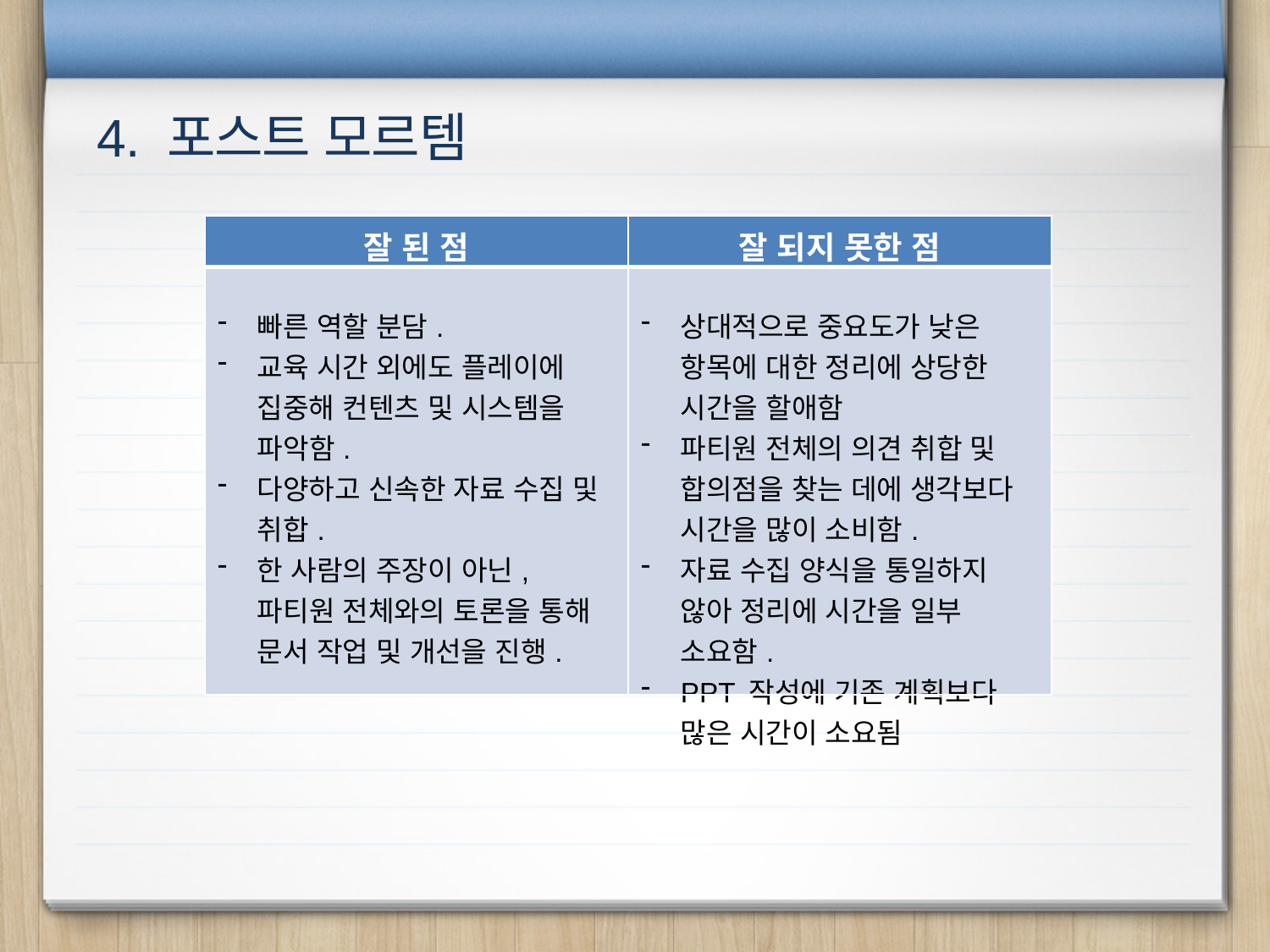

4. 포스트 모르템
| 잘 된 점 | 잘 되지 못한 점 |
| --- | --- |
| 빠른 역할 분담. 교육 시간 외에도 플레이에 집중해 컨텐츠 및 시스템을 파악함. 다양하고 신속한 자료 수집 및 취합. 한 사람의 주장이 아닌, 파티원 전체와의 토론을 통해 문서 작업 및 개선을 진행. | 상대적으로 중요도가 낮은 항목에 대한 정리에 상당한 시간을 할애함 파티원 전체의 의견 취합 및 합의점을 찾는 데에 생각보다 시간을 많이 소비함. 자료 수집 양식을 통일하지 않아 정리에 시간을 일부 소요함. PPT 작성에 기존 계획보다 많은 시간이 소요됨 |